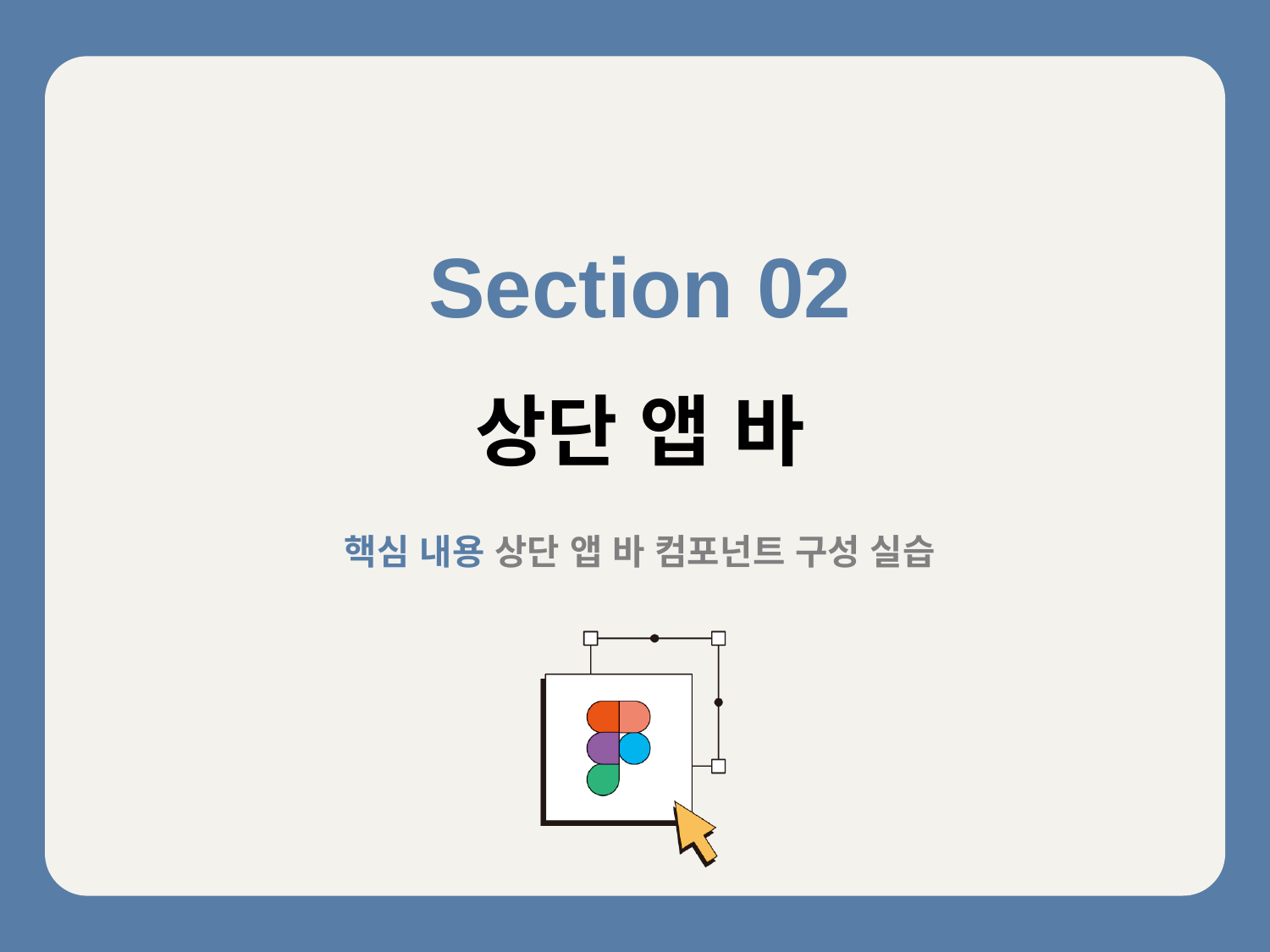

Section 02
상단 앱 바
핵심 내용 상단 앱 바 컴포넌트 구성 실습